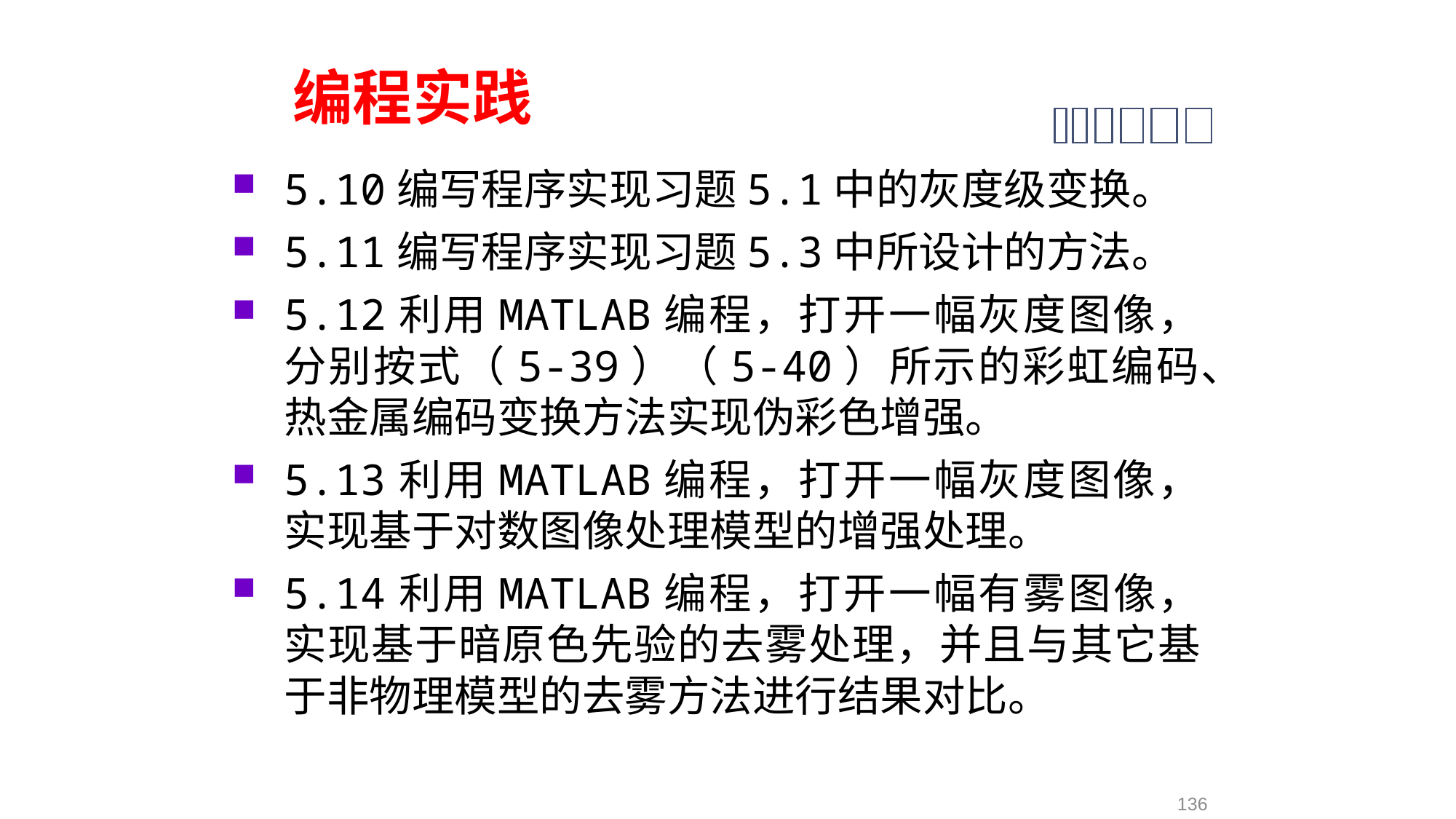

编程实践

5.10编写程序实现习题5.1中的灰度级变换。
5.11编写程序实现习题5.3中所设计的方法。
5.12利用MATLAB编程，打开一幅灰度图像，分别按式（5-39）（5-40）所示的彩虹编码、热金属编码变换方法实现伪彩色增强。
5.13利用MATLAB编程，打开一幅灰度图像，实现基于对数图像处理模型的增强处理。
5.14利用MATLAB编程，打开一幅有雾图像，实现基于暗原色先验的去雾处理，并且与其它基于非物理模型的去雾方法进行结果对比。
136